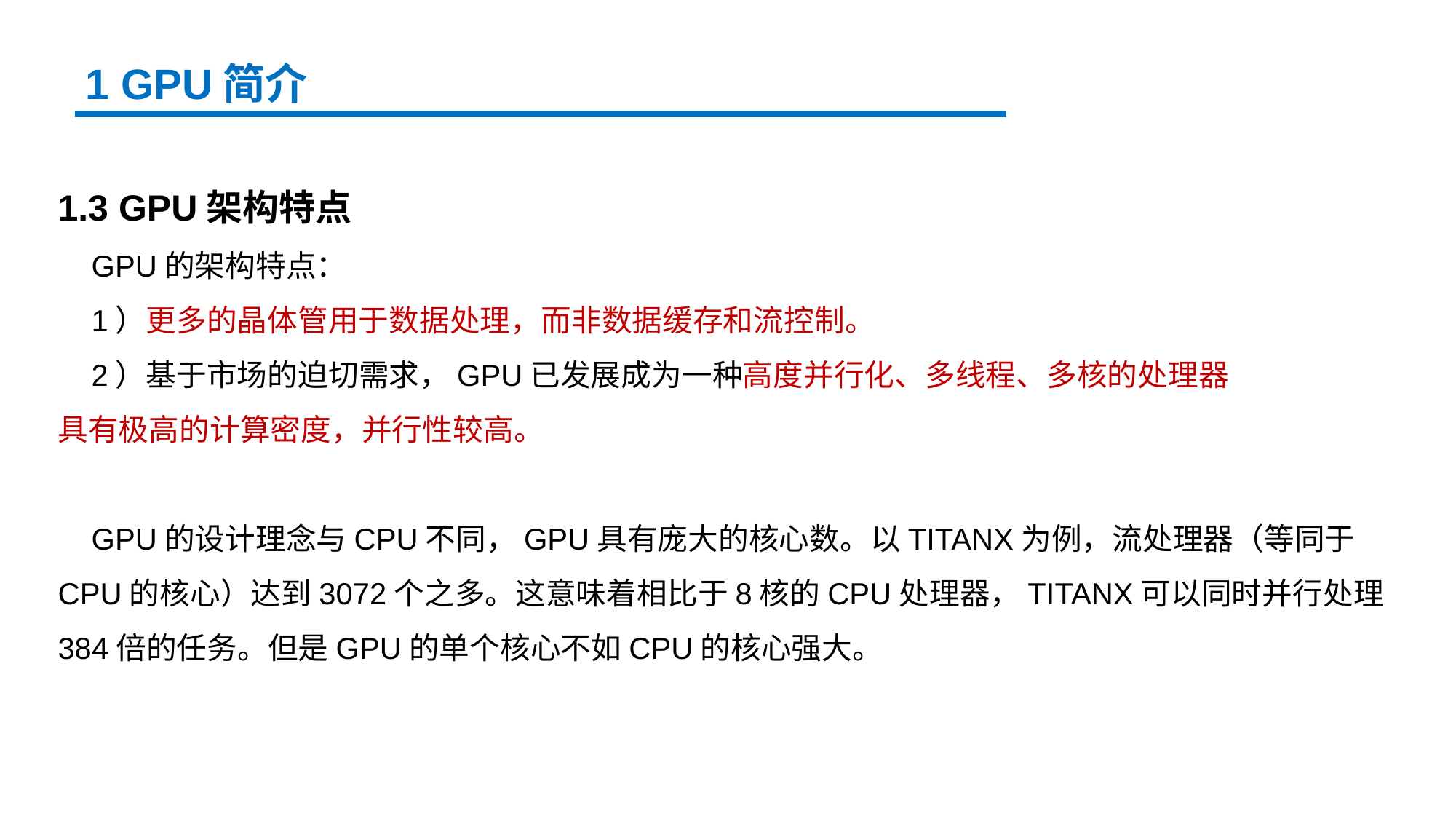

1 GPU简介
1.3 GPU架构特点
    GPU的架构特点：
    1）更多的晶体管用于数据处理，而非数据缓存和流控制。
    2）基于市场的迫切需求，GPU已发展成为一种高度并行化、多线程、多核的处理器
具有极高的计算密度，并行性较高。

    GPU的设计理念与CPU不同，GPU具有庞大的核心数。以TITANX为例，流处理器（等同于
CPU的核心）达到3072个之多。这意味着相比于8核的CPU处理器，TITANX可以同时并行处理
384倍的任务。但是GPU的单个核心不如CPU的核心强大。